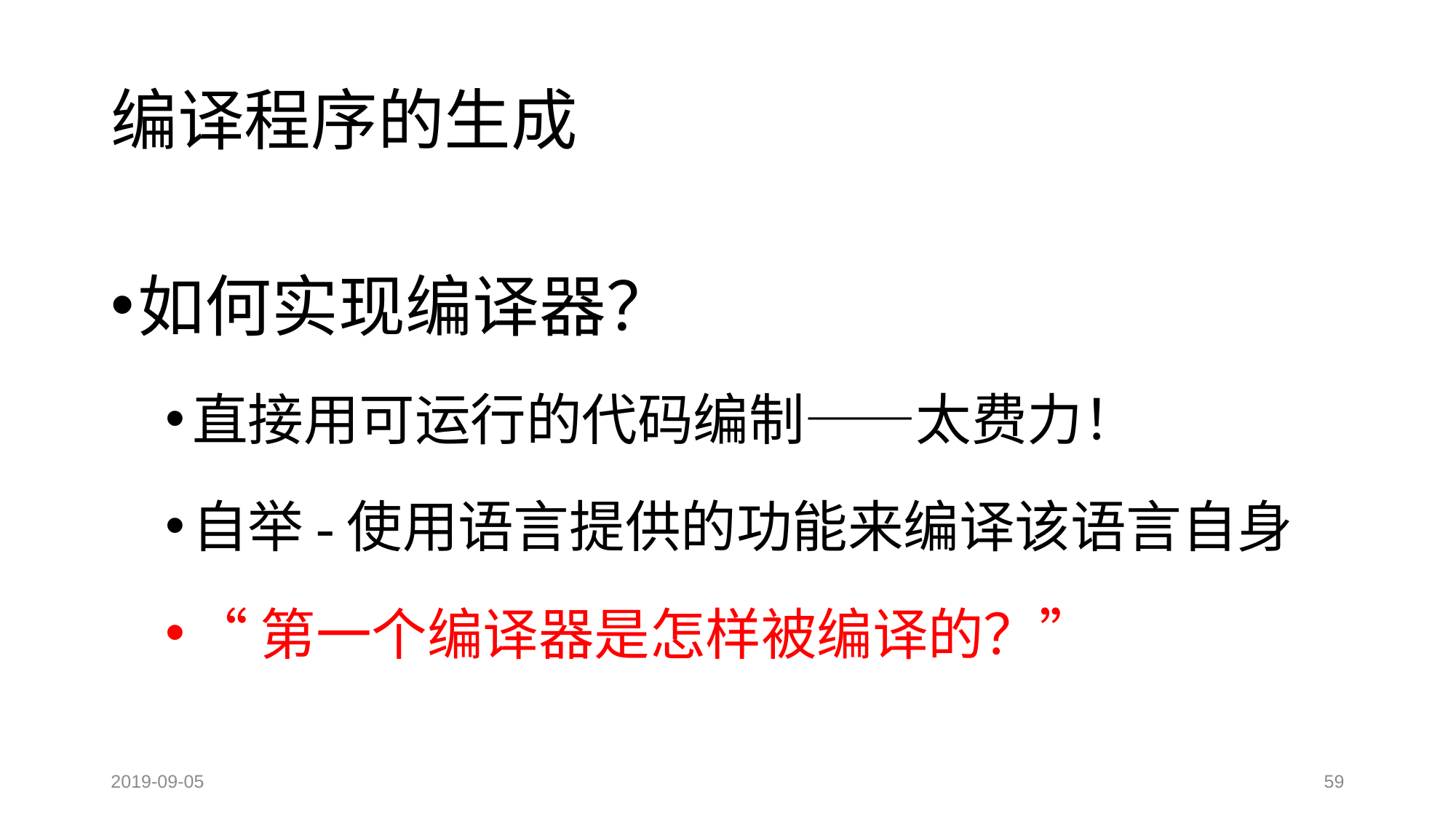

# 编译程序的生成
如何实现编译器？
直接用可运行的代码编制——太费力！
自举-使用语言提供的功能来编译该语言自身
“第一个编译器是怎样被编译的？”
2019-09-05
59